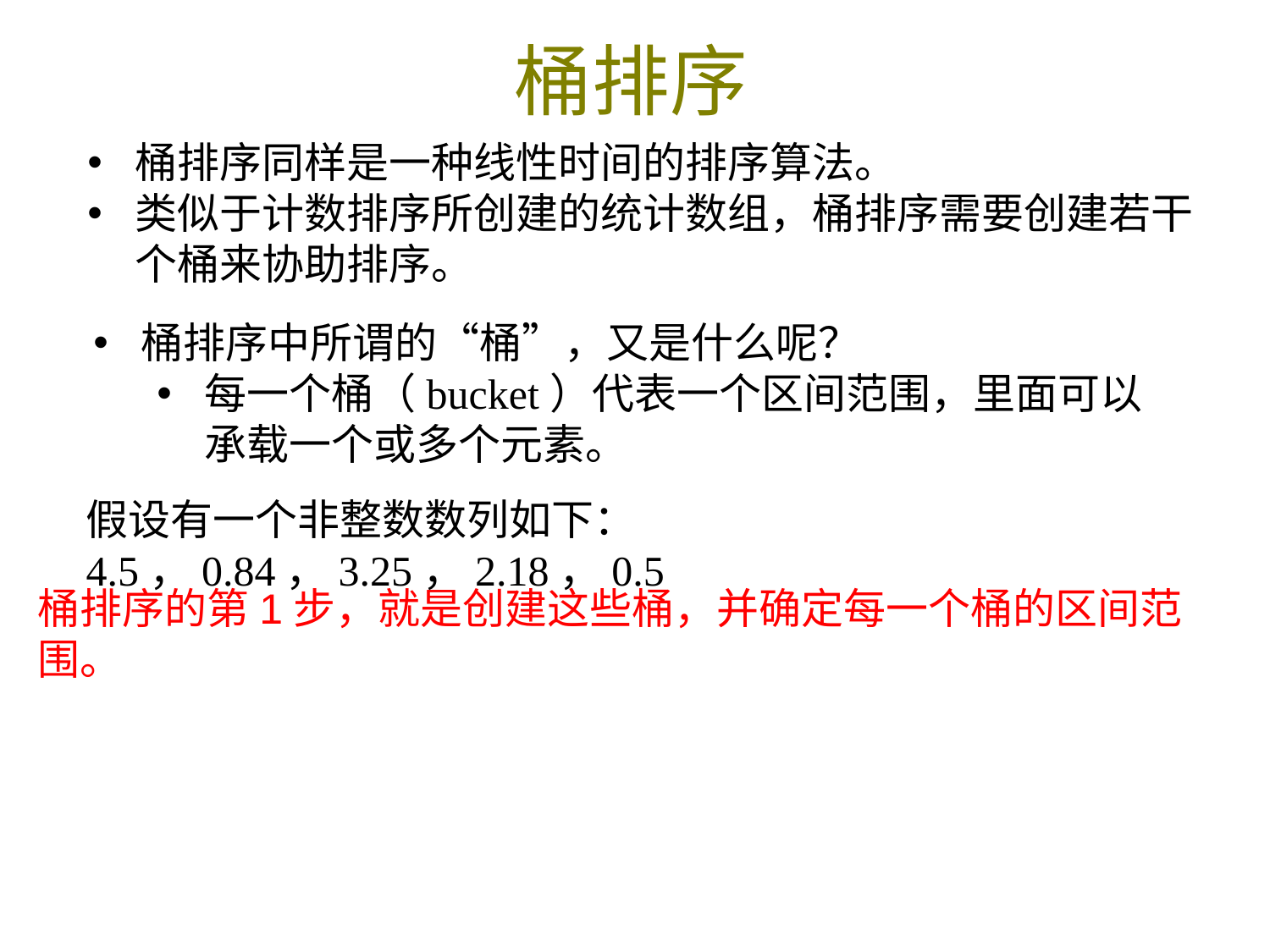

# 桶排序
桶排序同样是一种线性时间的排序算法。
类似于计数排序所创建的统计数组，桶排序需要创建若干个桶来协助排序。
桶排序中所谓的“桶”，又是什么呢？
每一个桶（bucket）代表一个区间范围，里面可以承载一个或多个元素。
假设有一个非整数数列如下：4.5，0.84，3.25，2.18，0.5
桶排序的第1步，就是创建这些桶，并确定每一个桶的区间范围。